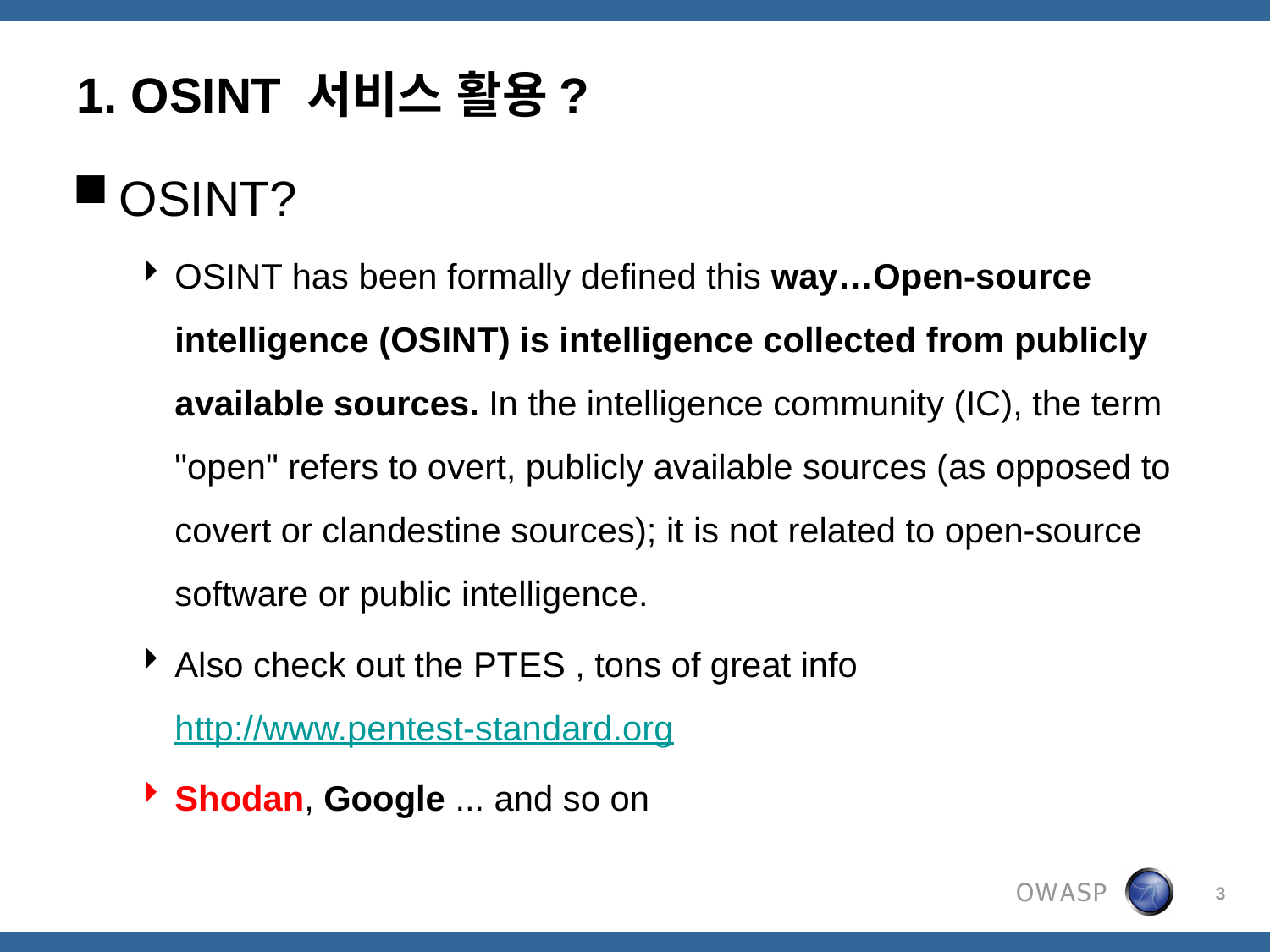

# 1. OSINT 서비스 활용?
OSINT?
OSINT has been formally defined this way…Open-source intelligence (OSINT) is intelligence collected from publicly available sources. In the intelligence community (IC), the term "open" refers to overt, publicly available sources (as opposed to covert or clandestine sources); it is not related to open-source software or public intelligence.
Also check out the PTES , tons of great info http://www.pentest-standard.org
Shodan, Google ... and so on

3